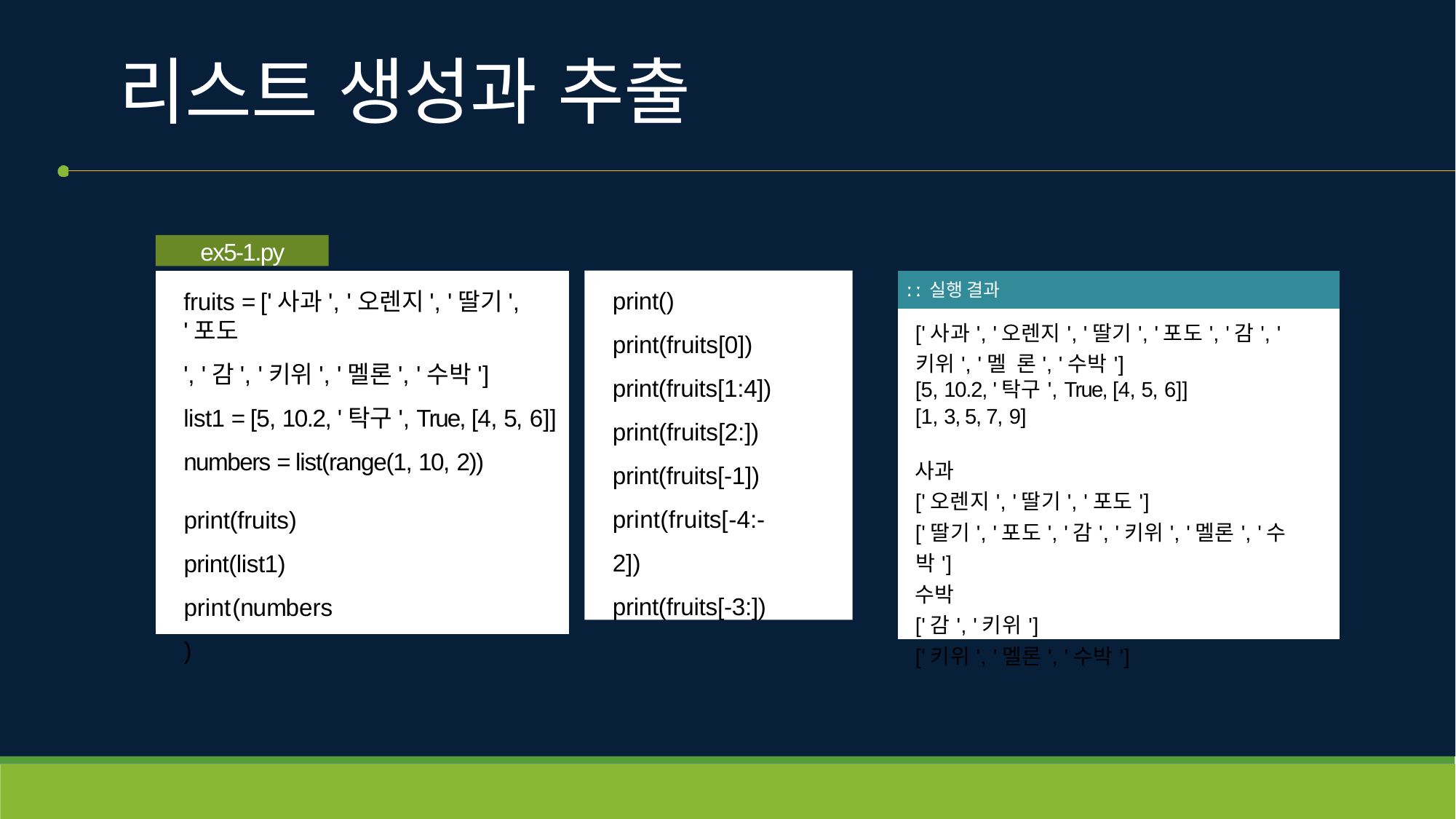

# 리스트 생성과 추출

ex5-1.py
fruits = ['사과', '오렌지', '딸기', '포도
', '감', '키위', '멜론', '수박']
list1 = [5, 10.2, '탁구', True, [4, 5, 6]]
numbers = list(range(1, 10, 2))
print()  print(fruits[0])  print(fruits[1:4])  print(fruits[2:])  print(fruits[-1])  print(fruits[-4:-2])
print(fruits[-3:])

| ː ː 실행 결과 |
| --- |
| ['사과', '오렌지', '딸기', '포도', '감', '키위', '멜 론', '수박'] [5, 10.2, '탁구', True, [4, 5, 6]] [1, 3, 5, 7, 9] 사과 ['오렌지', '딸기', '포도'] ['딸기', '포도', '감', '키위', '멜론', '수박'] 수박 ['감', '키위'] ['키위', '멜론', '수박'] |

print(fruits)  print(list1)  print(numbers)